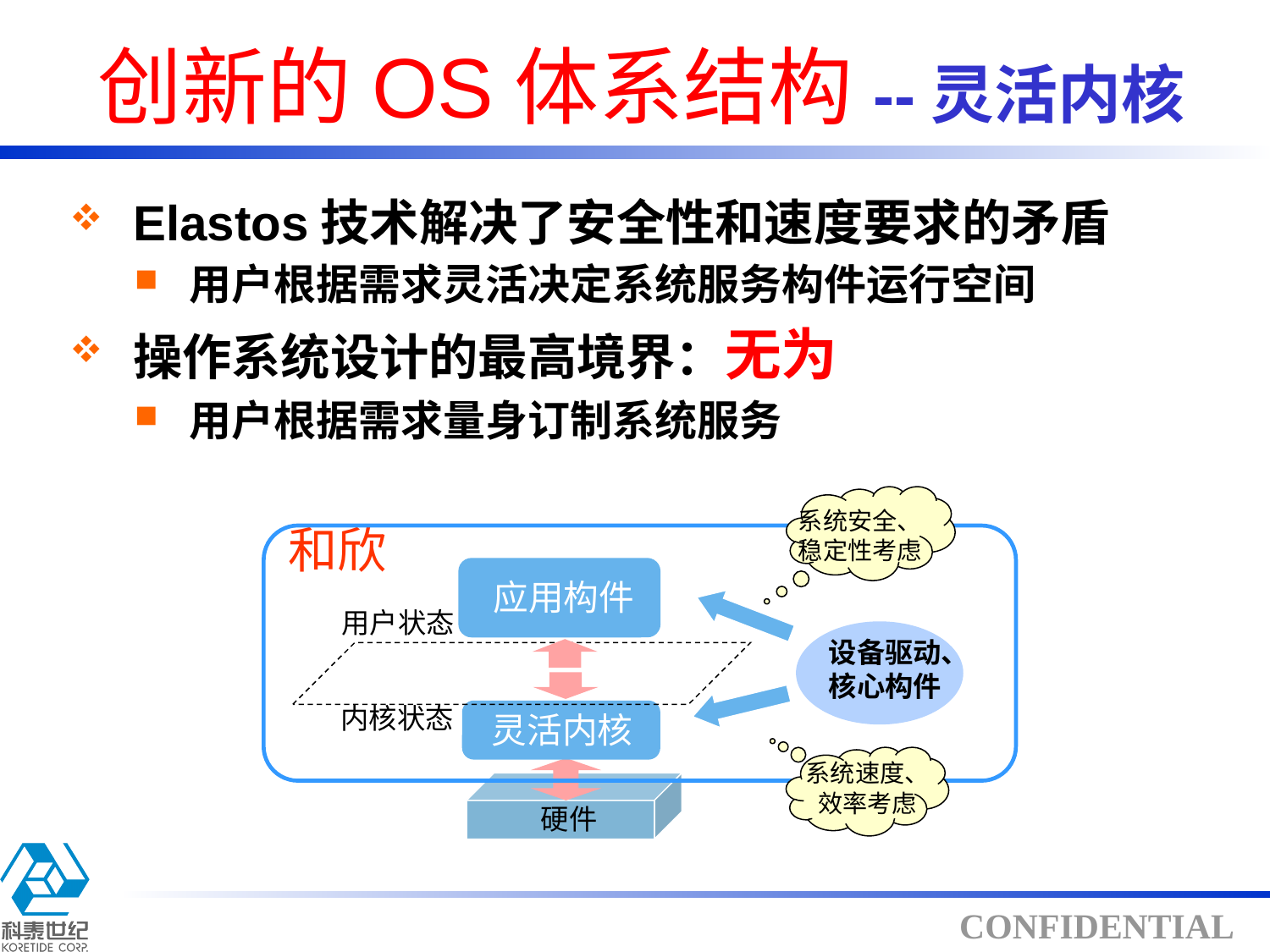

# 创新的OS体系结构--灵活内核
Elastos技术解决了安全性和速度要求的矛盾
用户根据需求灵活决定系统服务构件运行空间
操作系统设计的最高境界：无为
用户根据需求量身订制系统服务

系统安全、稳定性考虑
和欣

应用构件

用户状态

设备驱动、
核心构件

内核状态

灵活内核

系统速度、效率考虑

硬件